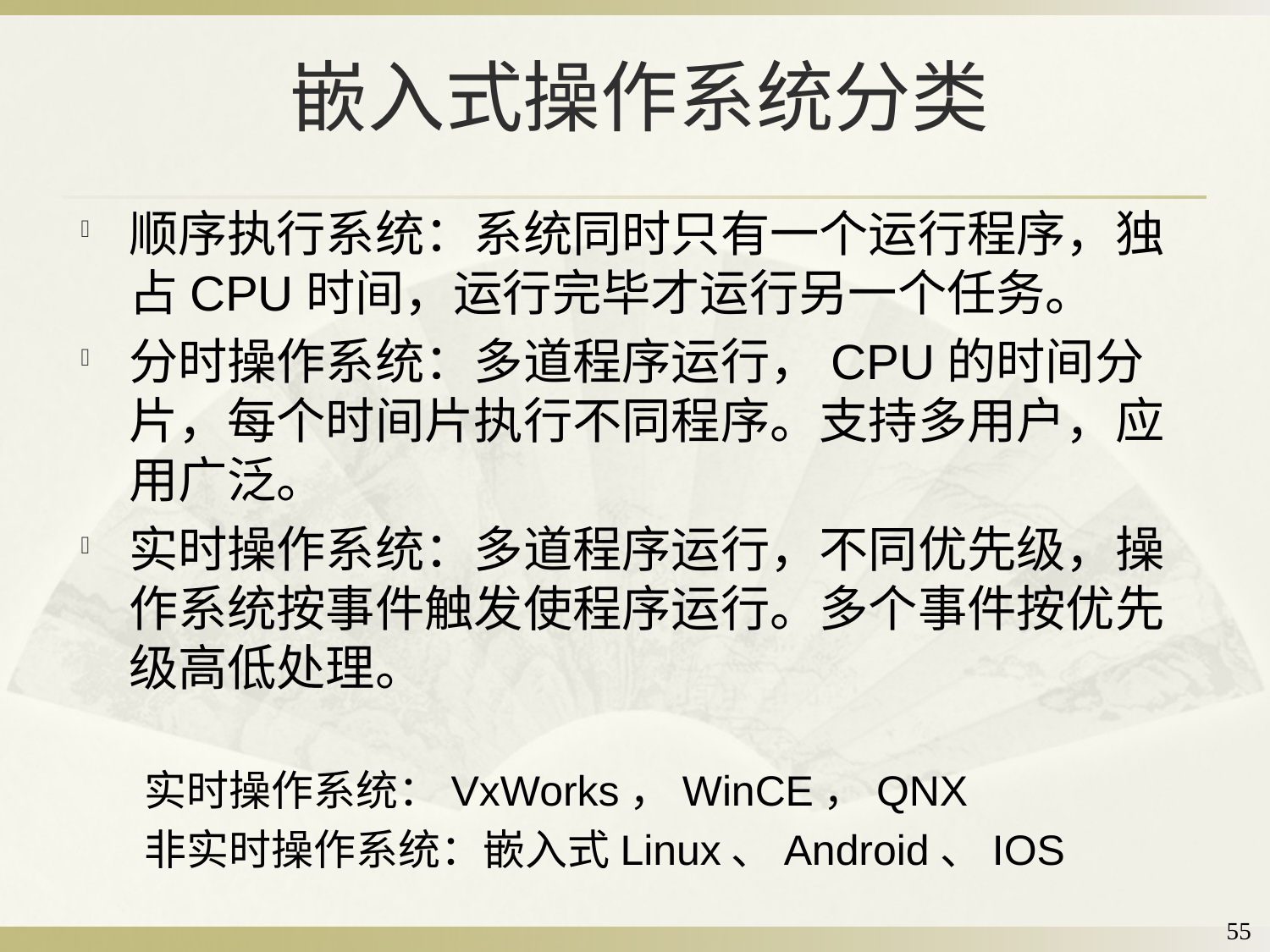

# 嵌入式操作系统分类
顺序执行系统：系统同时只有一个运行程序，独占CPU时间，运行完毕才运行另一个任务。
分时操作系统：多道程序运行，CPU的时间分片，每个时间片执行不同程序。支持多用户，应用广泛。
实时操作系统：多道程序运行，不同优先级，操作系统按事件触发使程序运行。多个事件按优先级高低处理。

实时操作系统：VxWorks，WinCE，QNX
非实时操作系统：嵌入式Linux、Android、IOS